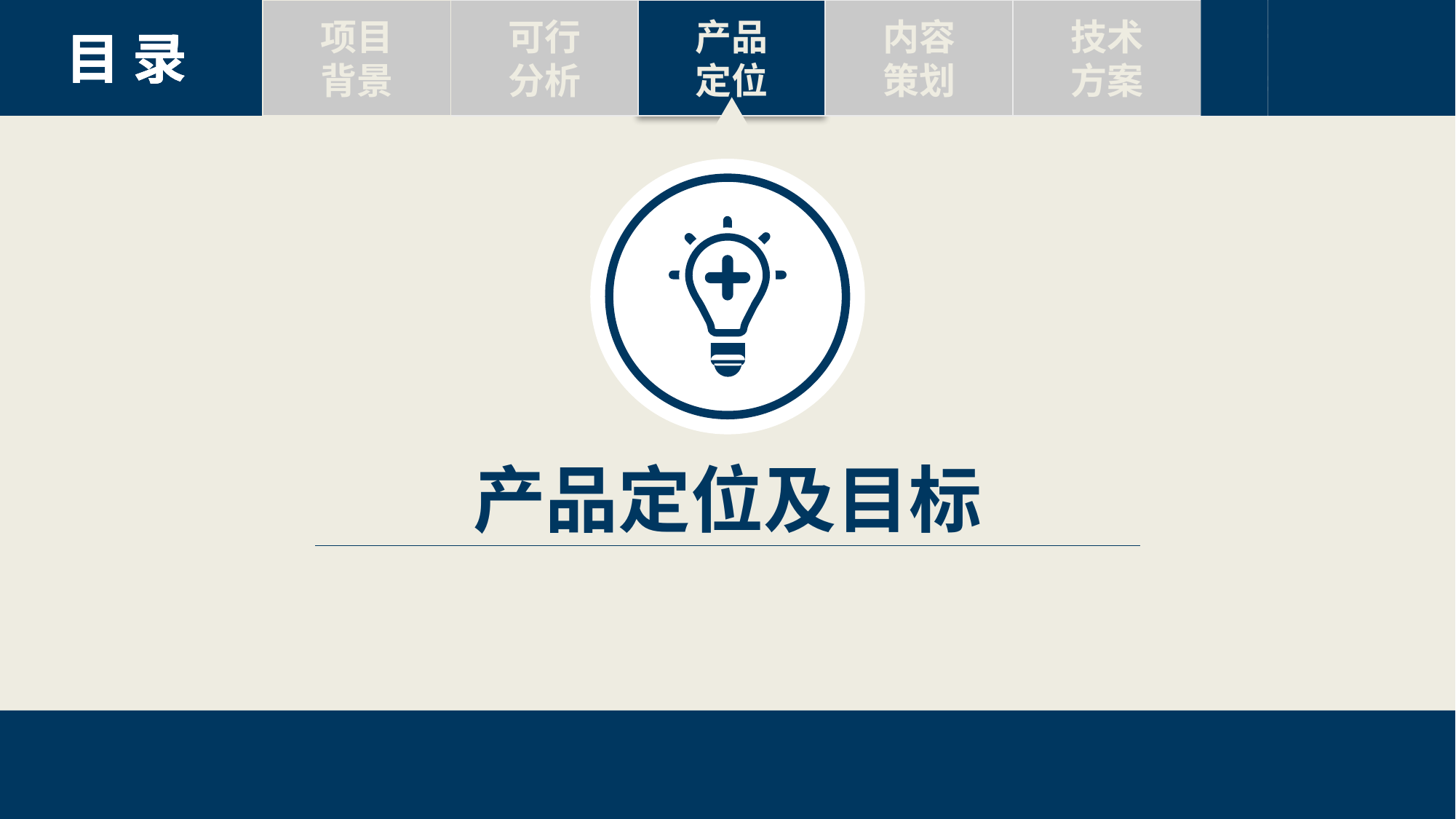

项目
背景
可行
分析
产品
定位
内容
策划
技术
方案
标题六
Text here
标题六
Text here
标题六
Text here
标题六
Text here

目 录
目 录
目 录
目 录
目 录

产品定位及目标

9